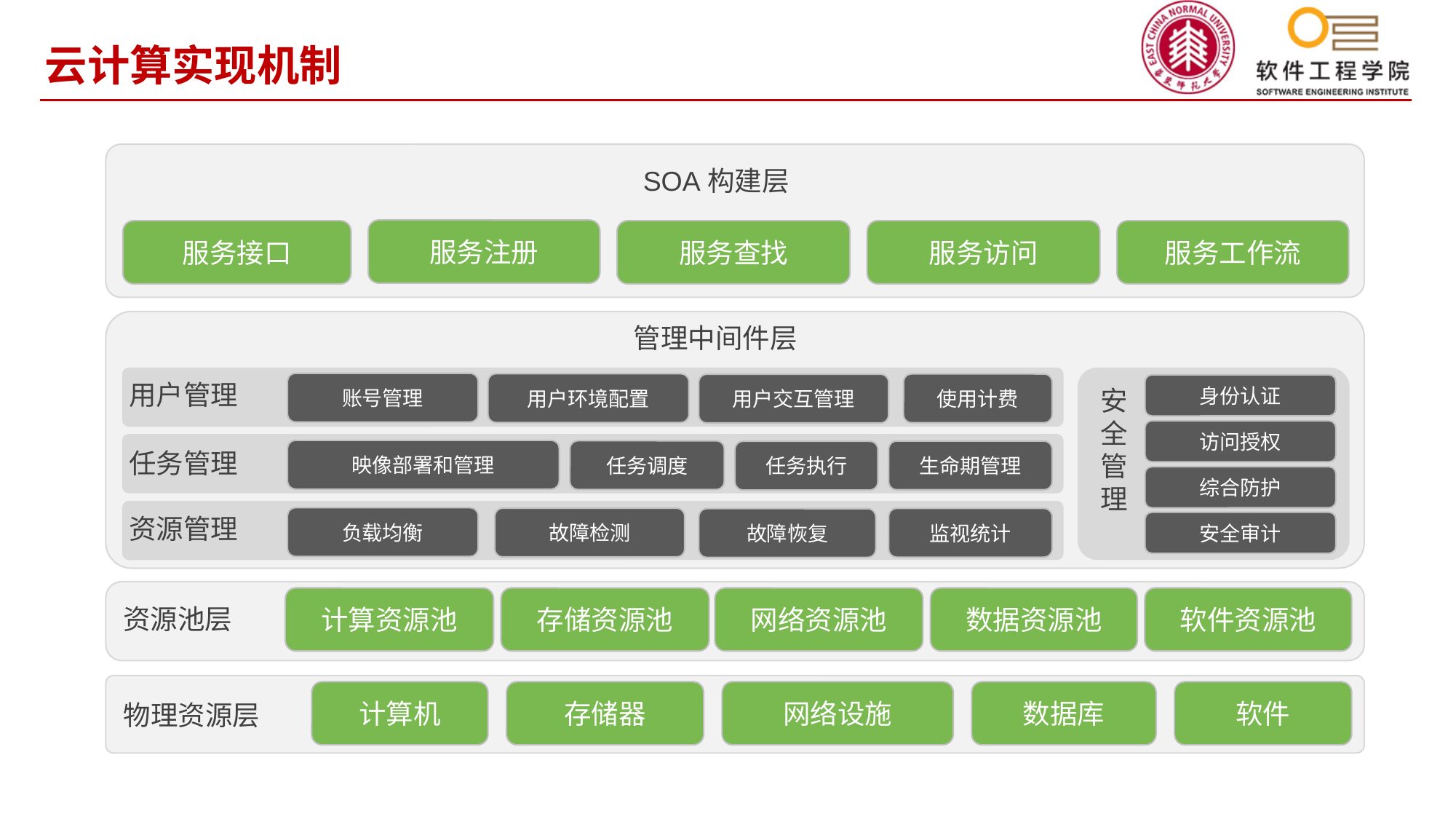

云计算实现机制

SOA构建层
服务注册
服务接口
服务查找
服务访问
服务工作流

管理中间件层

用户管理
账号管理
用户环境配置
使用计费
用户交互管理
身份认证
安
全
管
理
访问授权

映像部署和管理
任务调度
任务管理
生命期管理
任务执行
综合防护

资源管理
负载均衡
故障检测
监视统计
故障恢复
安全审计

计算资源池
存储资源池
网络资源池
数据资源池
软件资源池
资源池层

计算机
存储器
网络设施
数据库
软件
物理资源层